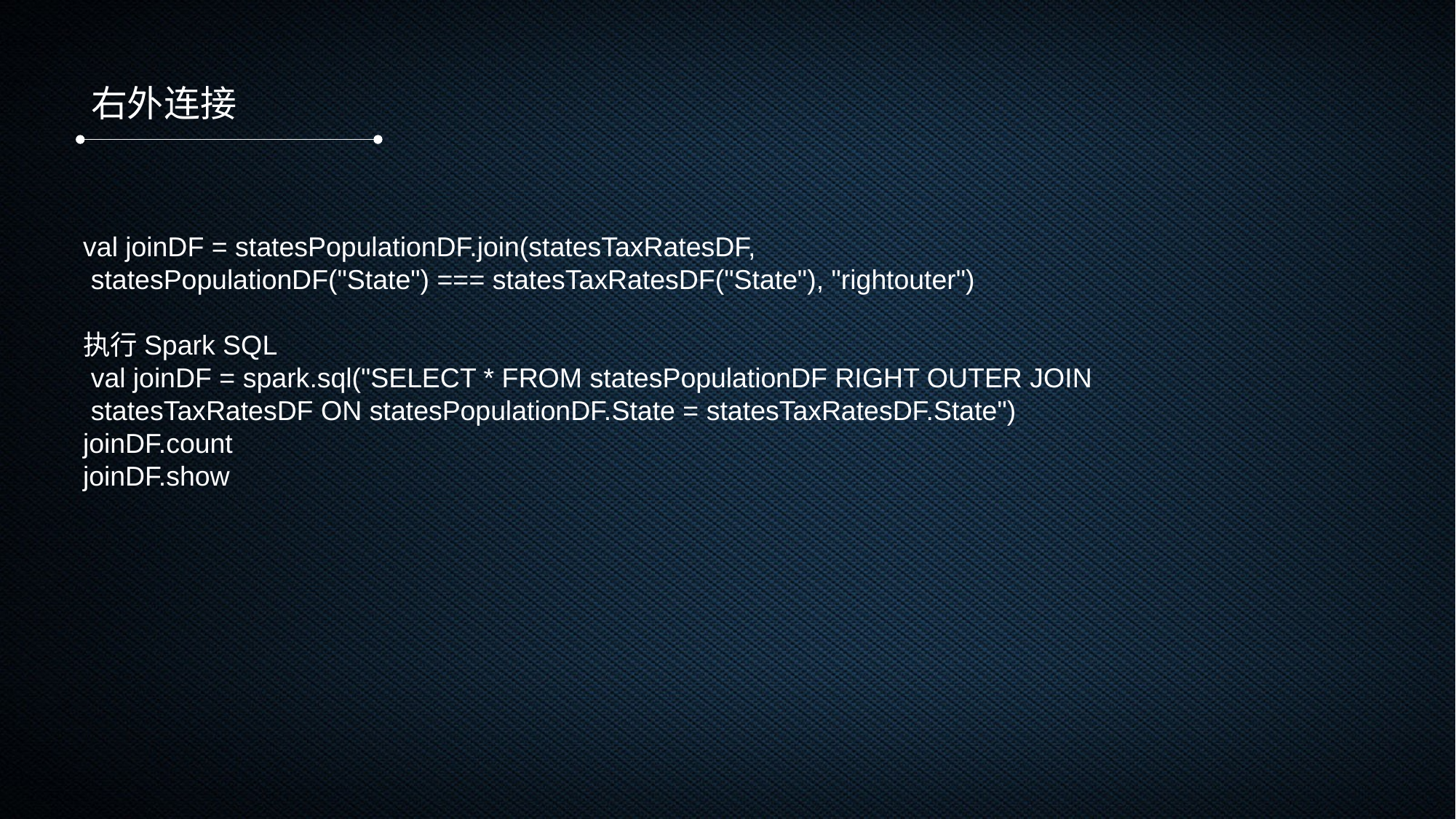

右外连接
val joinDF = statesPopulationDF.join(statesTaxRatesDF,
 statesPopulationDF("State") === statesTaxRatesDF("State"), "rightouter")

执行Spark SQL
 val joinDF = spark.sql("SELECT * FROM statesPopulationDF RIGHT OUTER JOIN
 statesTaxRatesDF ON statesPopulationDF.State = statesTaxRatesDF.State")
joinDF.count
joinDF.show